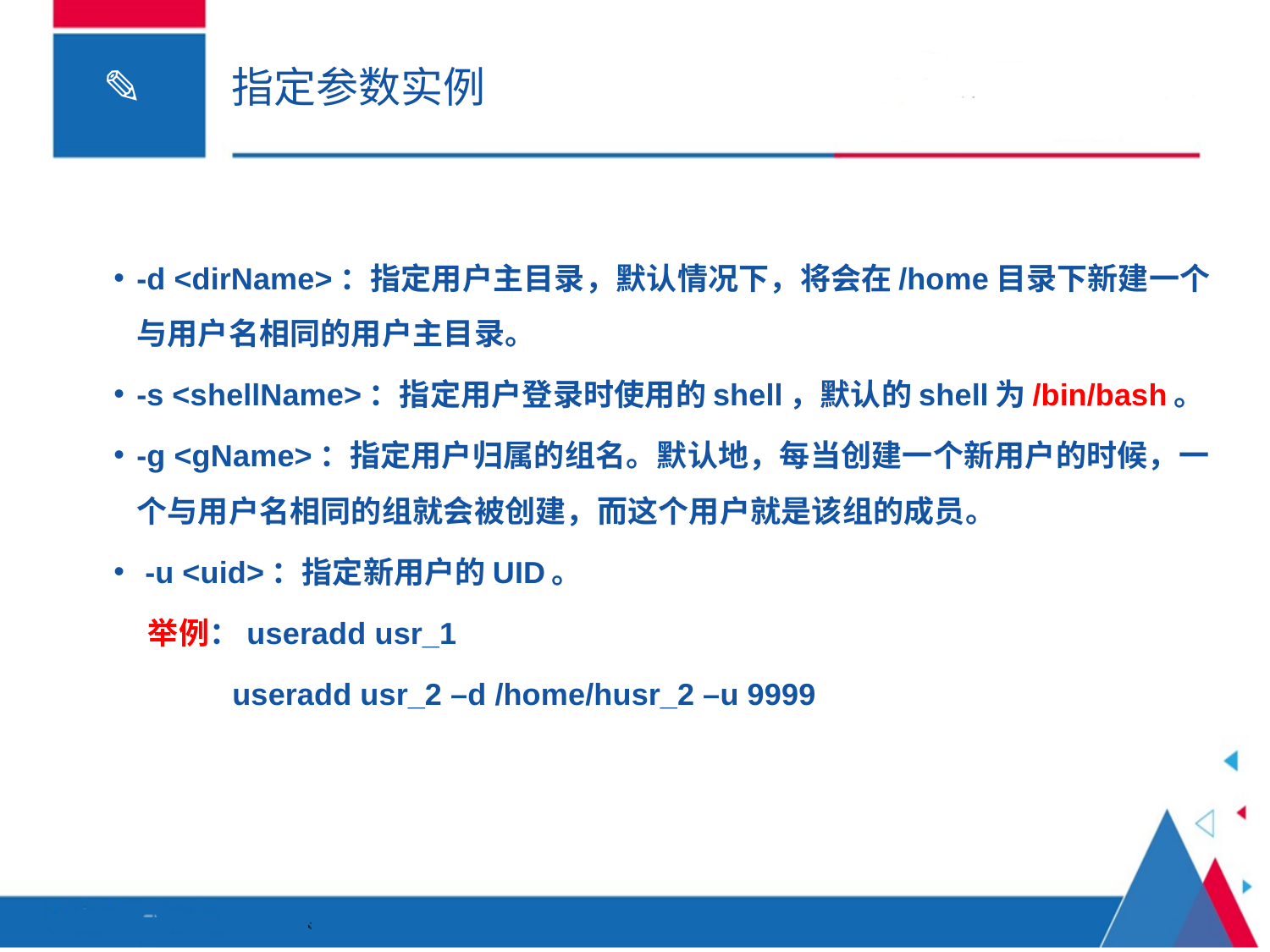

# 指定参数实例
-d <dirName>：指定用户主目录，默认情况下，将会在/home目录下新建一个与用户名相同的用户主目录。
-s <shellName>：指定用户登录时使用的shell，默认的shell为/bin/bash。
-g <gName>：指定用户归属的组名。默认地，每当创建一个新用户的时候，一个与用户名相同的组就会被创建，而这个用户就是该组的成员。
 -u <uid>：指定新用户的UID。
    举例：useradd usr_1
              useradd usr_2 –d /home/husr_2 –u 9999